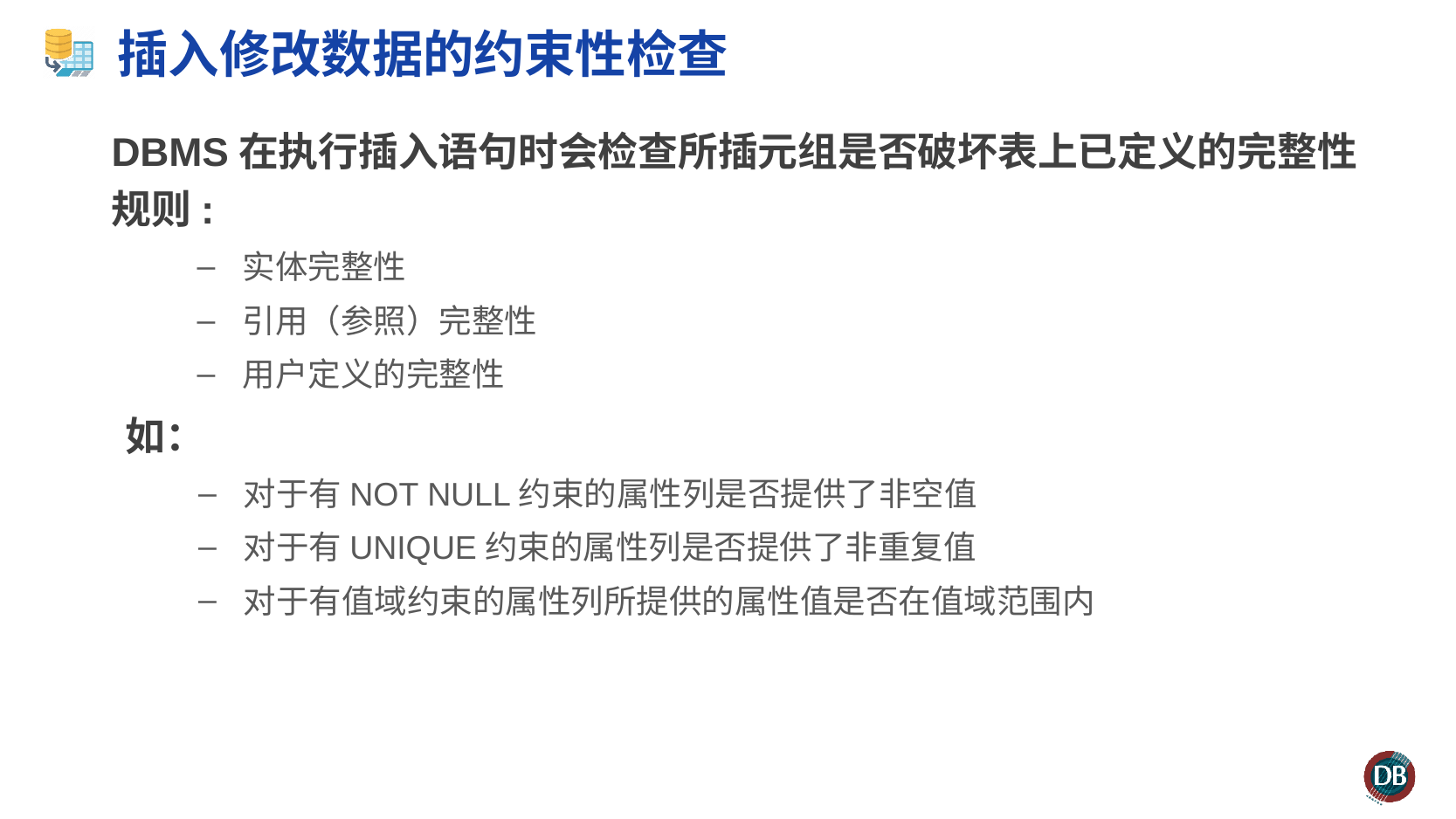

# 插入修改数据的约束性检查
DBMS在执行插入语句时会检查所插元组是否破坏表上已定义的完整性规则:
实体完整性
引用（参照）完整性
用户定义的完整性
如：
对于有NOT NULL约束的属性列是否提供了非空值
对于有UNIQUE约束的属性列是否提供了非重复值
对于有值域约束的属性列所提供的属性值是否在值域范围内